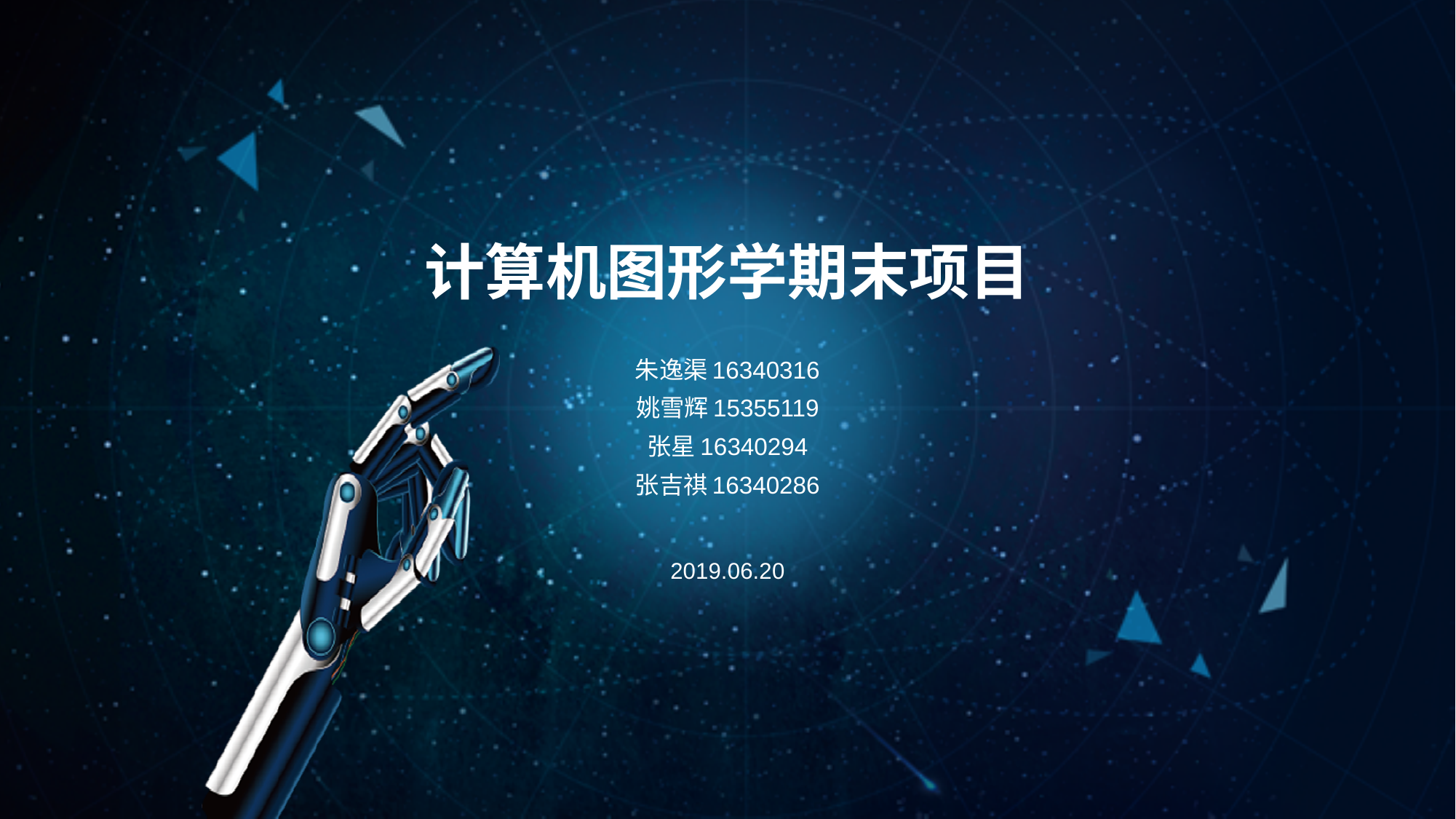

# 计算机图形学期末项目
朱逸渠16340316
姚雪辉15355119
张星16340294
张吉祺16340286

2019.06.20